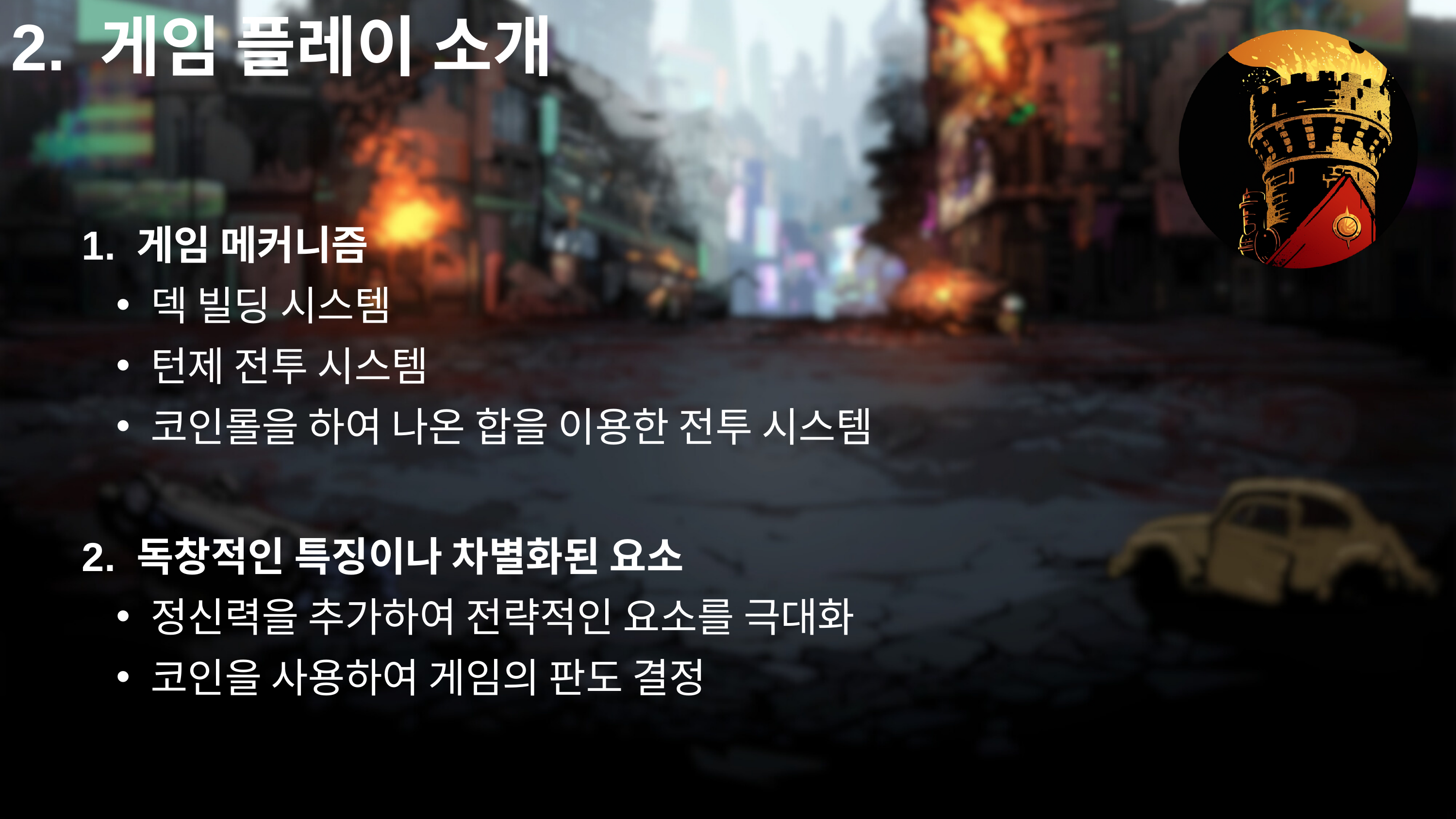

2. 게임 플레이 소개
1. 게임 메커니즘
덱 빌딩 시스템
턴제 전투 시스템
코인롤을 하여 나온 합을 이용한 전투 시스템

2. 독창적인 특징이나 차별화된 요소
정신력을 추가하여 전략적인 요소를 극대화
코인을 사용하여 게임의 판도 결정